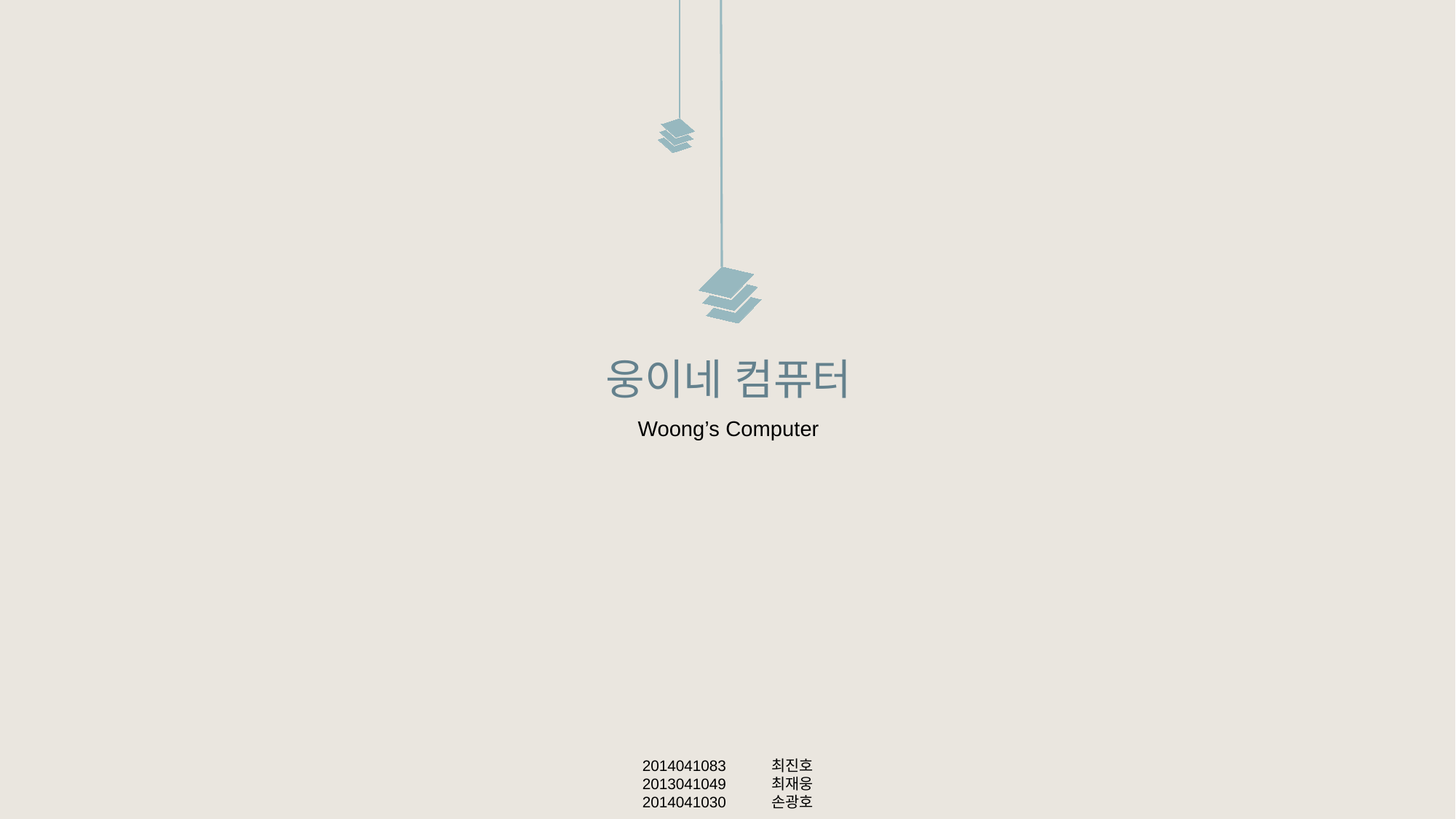

웅이네 컴퓨터
Woong’s Computer
2014041083          최진호
2013041049          최재웅
2014041030          손광호